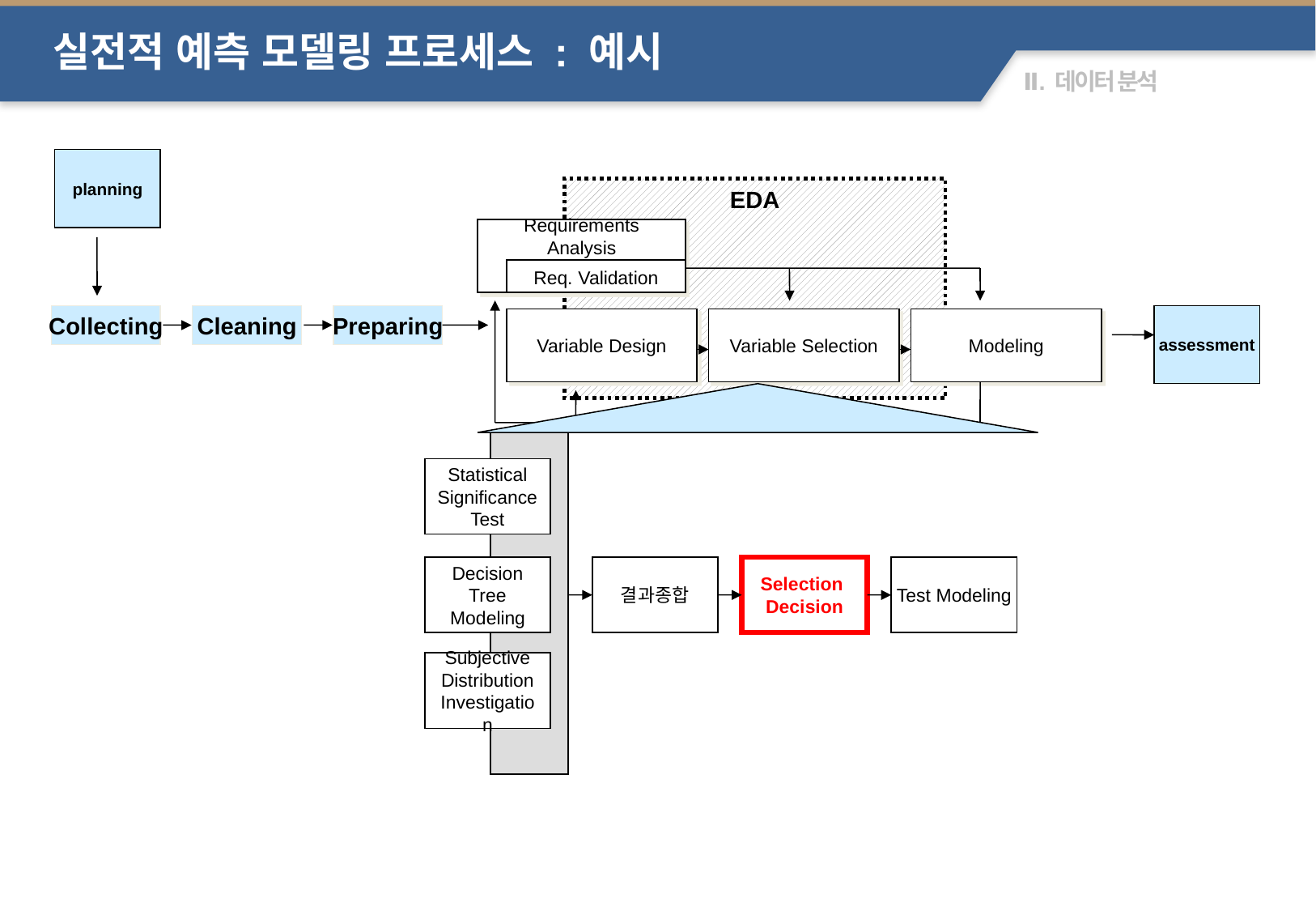

실전적 예측 모델링 프로세스 : 예시
planning
EDA
Requirements Analysis

Req. Validation

Variable Design
Variable Selection
Modeling

Collecting
Cleaning
Preparing

assessment

Statistical
Significance Test
Decision Tree Modeling
결과종합
Selection
Decision
Test Modeling

Subjective
Distribution Investigation